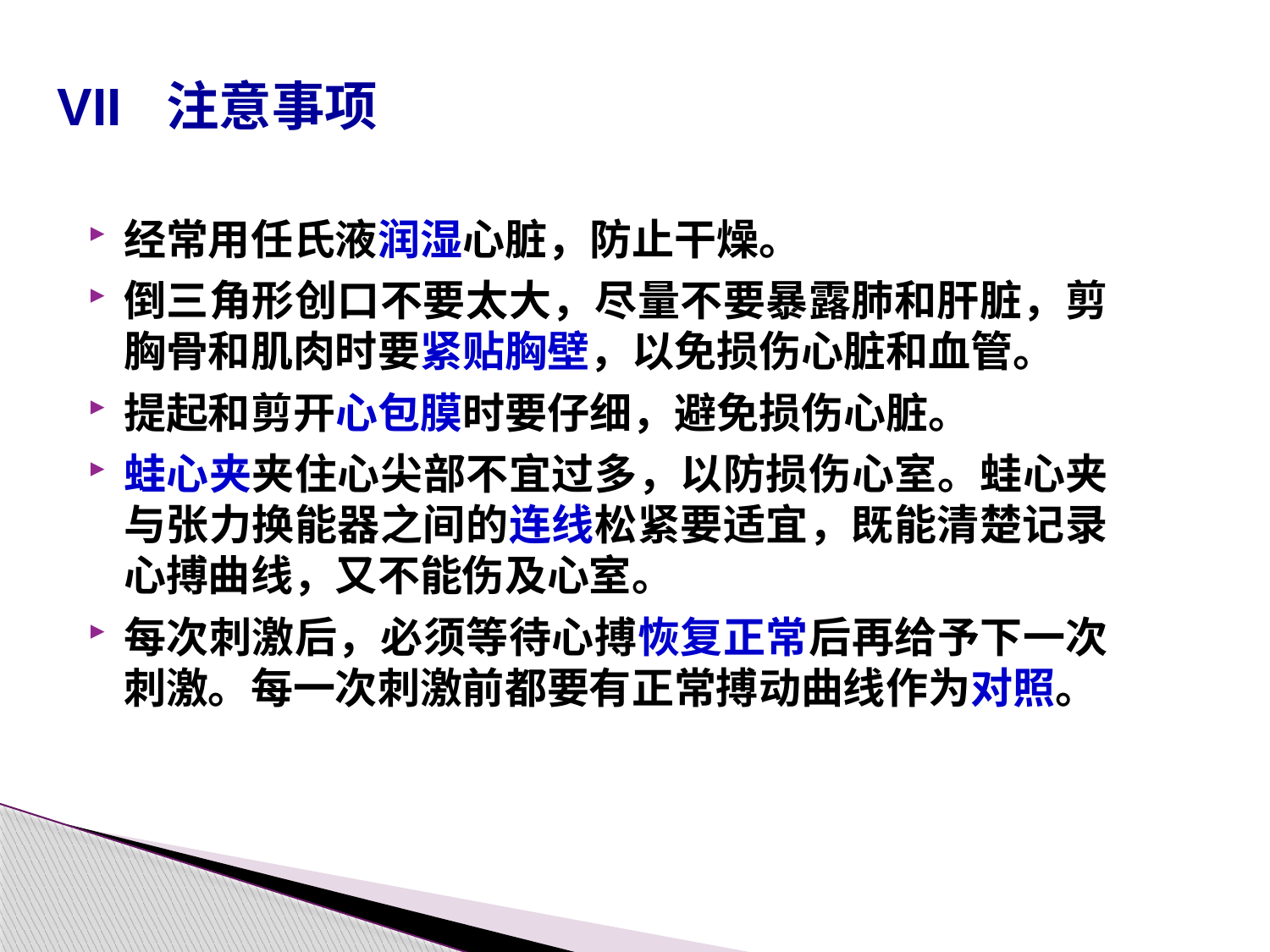

VII 注意事项
经常用任氏液润湿心脏，防止干燥。
倒三角形创口不要太大，尽量不要暴露肺和肝脏，剪胸骨和肌肉时要紧贴胸壁，以免损伤心脏和血管。
提起和剪开心包膜时要仔细，避免损伤心脏。
蛙心夹夹住心尖部不宜过多，以防损伤心室。蛙心夹与张力换能器之间的连线松紧要适宜，既能清楚记录心搏曲线，又不能伤及心室。
每次刺激后，必须等待心搏恢复正常后再给予下一次刺激。每一次刺激前都要有正常搏动曲线作为对照。